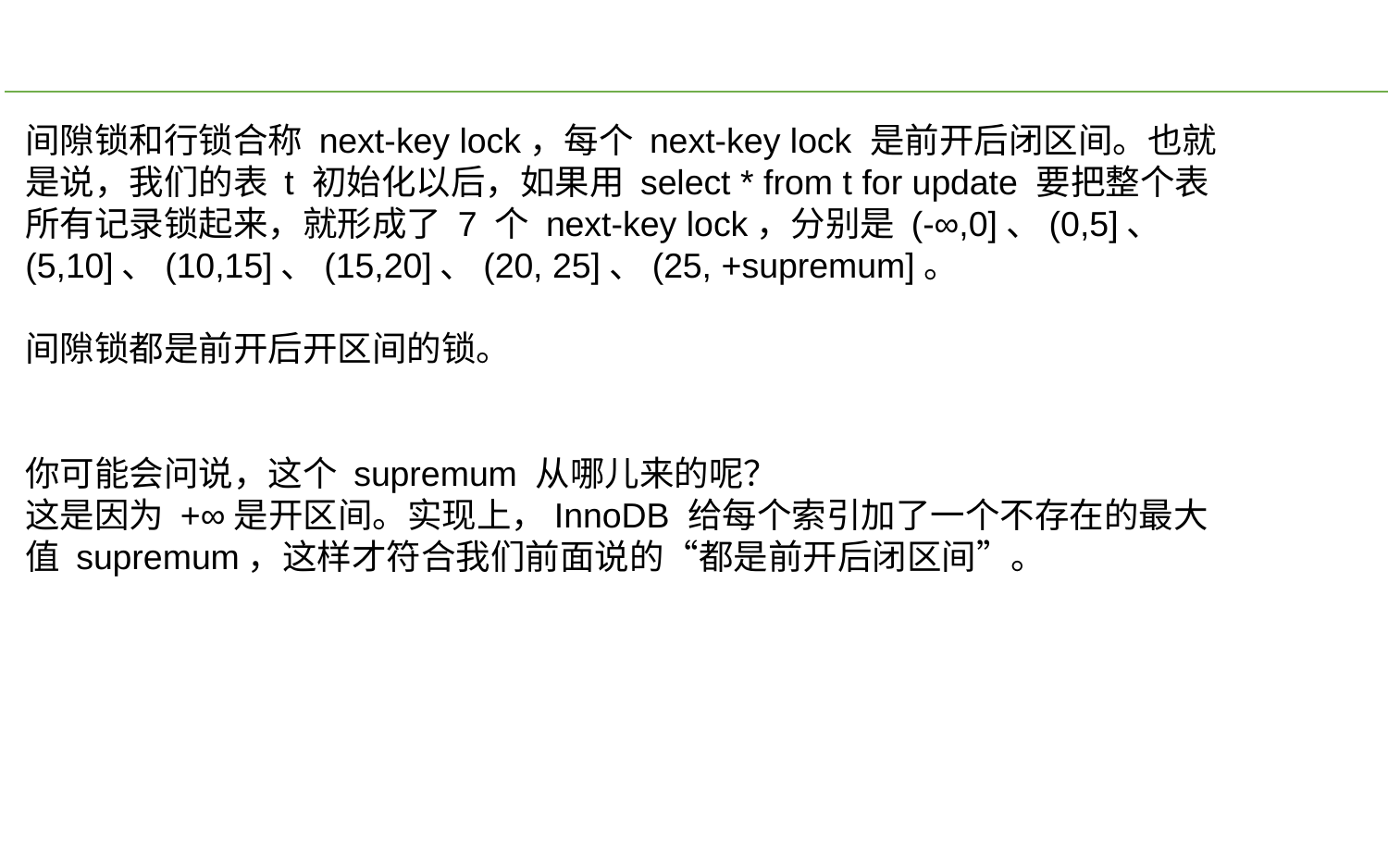

间隙锁和行锁合称 next-key lock，每个 next-key lock 是前开后闭区间。也就是说，我们的表 t 初始化以后，如果用 select * from t for update 要把整个表所有记录锁起来，就形成了 7 个 next-key lock，分别是 (-∞,0]、(0,5]、(5,10]、(10,15]、(15,20]、(20, 25]、(25, +supremum]。

间隙锁都是前开后开区间的锁。

你可能会问说，这个 supremum 从哪儿来的呢？
这是因为 +∞是开区间。实现上，InnoDB 给每个索引加了一个不存在的最大值 supremum，这样才符合我们前面说的“都是前开后闭区间”。